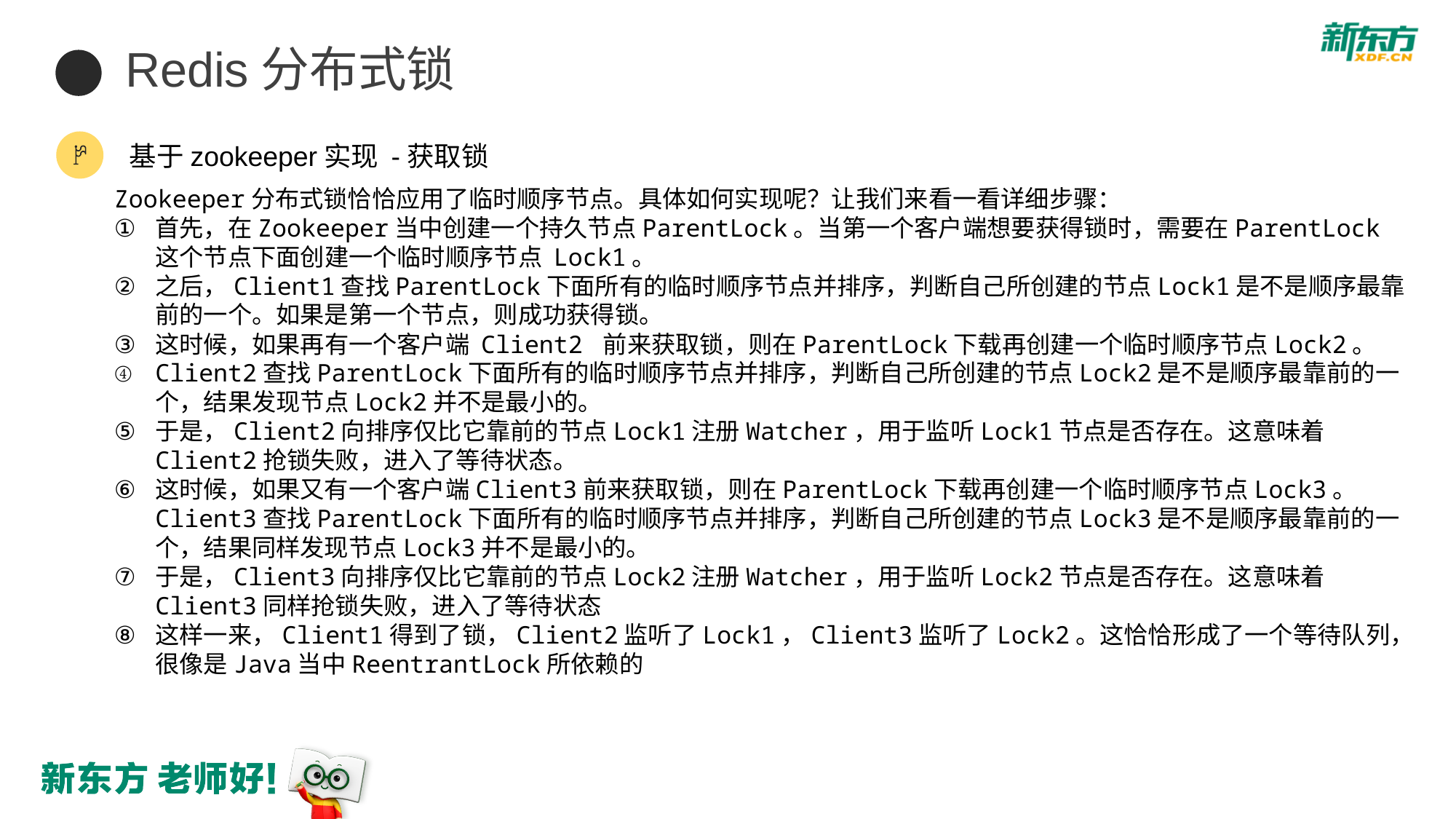

Redis分布式锁

基于zookeeper实现 -获取锁
Zookeeper分布式锁恰恰应用了临时顺序节点。具体如何实现呢？让我们来看一看详细步骤：
首先，在Zookeeper当中创建一个持久节点ParentLock。当第一个客户端想要获得锁时，需要在ParentLock这个节点下面创建一个临时顺序节点 Lock1。
之后，Client1查找ParentLock下面所有的临时顺序节点并排序，判断自己所创建的节点Lock1是不是顺序最靠前的一个。如果是第一个节点，则成功获得锁。
这时候，如果再有一个客户端 Client2 前来获取锁，则在ParentLock下载再创建一个临时顺序节点Lock2。
Client2查找ParentLock下面所有的临时顺序节点并排序，判断自己所创建的节点Lock2是不是顺序最靠前的一个，结果发现节点Lock2并不是最小的。
于是，Client2向排序仅比它靠前的节点Lock1注册Watcher，用于监听Lock1节点是否存在。这意味着Client2抢锁失败，进入了等待状态。
这时候，如果又有一个客户端Client3前来获取锁，则在ParentLock下载再创建一个临时顺序节点Lock3。
Client3查找ParentLock下面所有的临时顺序节点并排序，判断自己所创建的节点Lock3是不是顺序最靠前的一个，结果同样发现节点Lock3并不是最小的。
于是，Client3向排序仅比它靠前的节点Lock2注册Watcher，用于监听Lock2节点是否存在。这意味着Client3同样抢锁失败，进入了等待状态
这样一来，Client1得到了锁，Client2监听了Lock1，Client3监听了Lock2。这恰恰形成了一个等待队列，很像是Java当中ReentrantLock所依赖的